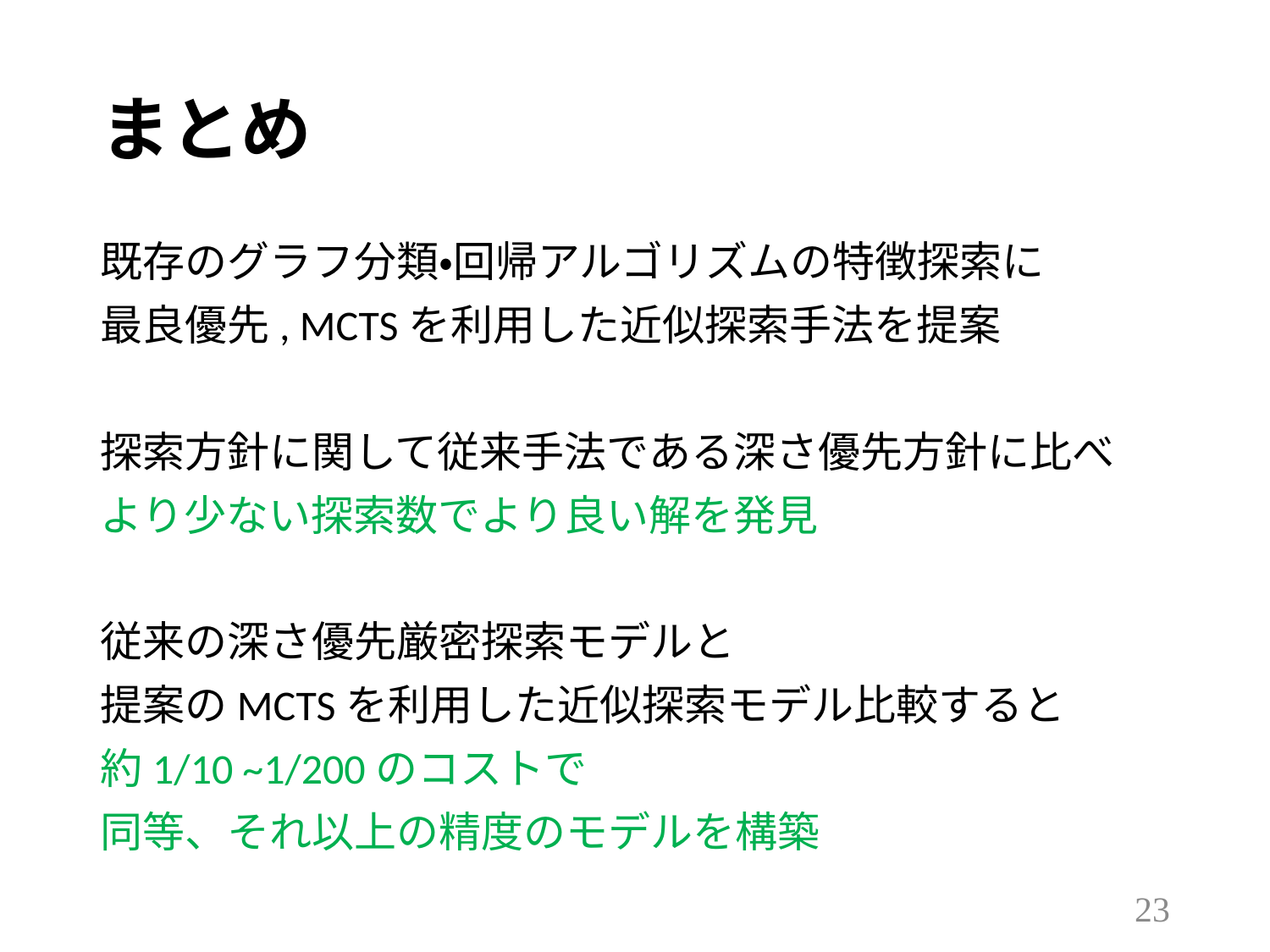

# まとめ
既存のグラフ分類・回帰アルゴリズムの特徴探索に
最良優先, MCTSを利用した近似探索手法を提案

探索方針に関して従来手法である深さ優先方針に比べ
より少ない探索数でより良い解を発見

従来の深さ優先厳密探索モデルと
提案のMCTSを利用した近似探索モデル比較すると
約1/10 ~1/200のコストで
同等、それ以上の精度のモデルを構築
23